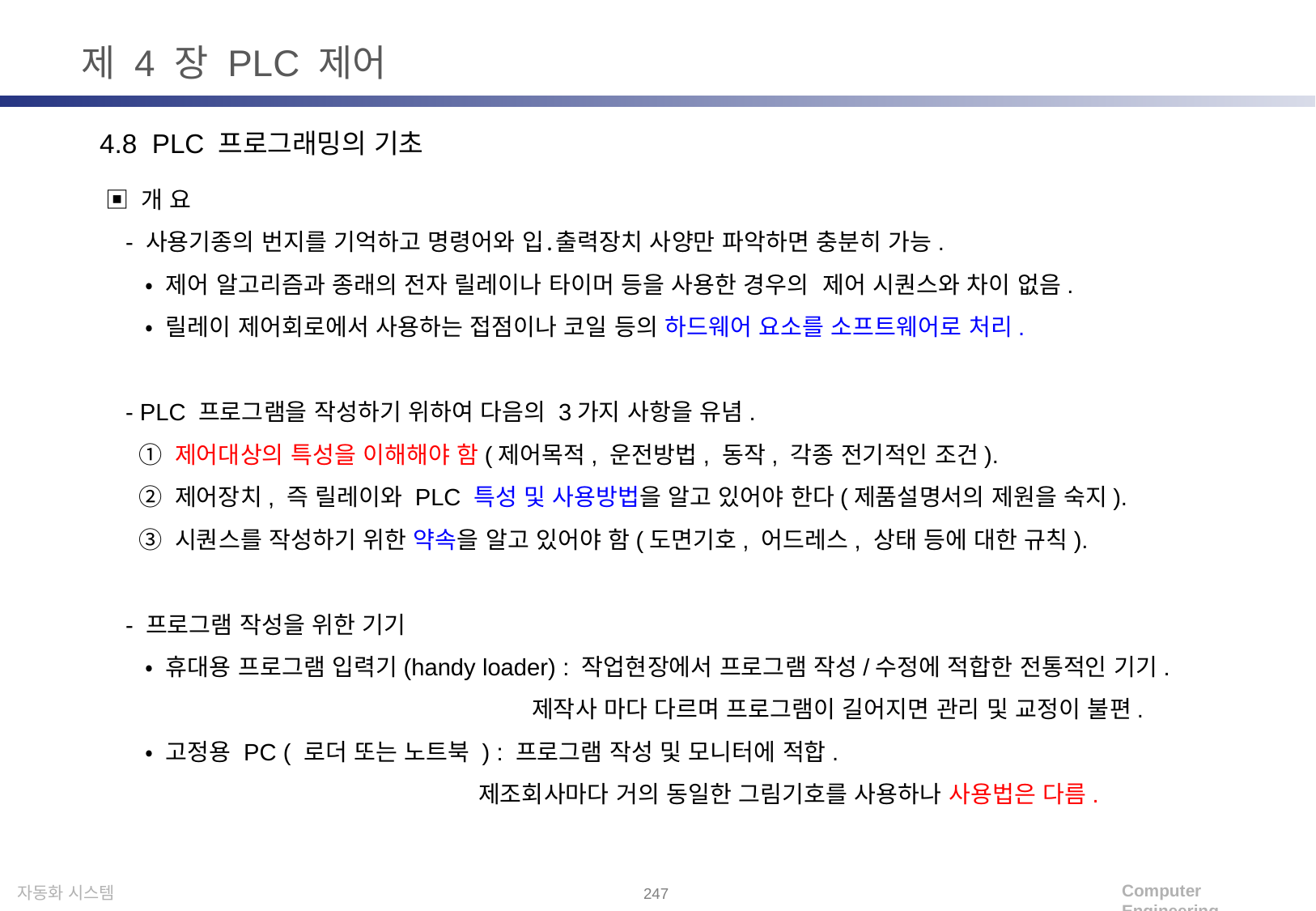

제 4 장 PLC 제어
4.8  PLC 프로그래밍의 기초
▣ 개 요
   - 사용기종의 번지를 기억하고 명령어와 입․출력장치 사양만 파악하면 충분히 가능.
      • 제어 알고리즘과 종래의 전자 릴레이나 타이머 등을 사용한 경우의  제어 시퀀스와 차이 없음.
      • 릴레이 제어회로에서 사용하는 접점이나 코일 등의 하드웨어 요소를 소프트웨어로 처리.

   - PLC 프로그램을 작성하기 위하여 다음의 3가지 사항을 유념.
     ① 제어대상의 특성을 이해해야 함(제어목적, 운전방법, 동작, 각종 전기적인 조건).
     ② 제어장치, 즉 릴레이와 PLC 특성 및 사용방법을 알고 있어야 한다(제품설명서의 제원을 숙지).
     ③ 시퀀스를 작성하기 위한 약속을 알고 있어야 함(도면기호, 어드레스, 상태 등에 대한 규칙).

   - 프로그램 작성을 위한 기기
      • 휴대용 프로그램 입력기(handy loader) : 작업현장에서 프로그램 작성/수정에 적합한 전통적인 기기.
                                                               제작사 마다 다르며 프로그램이 길어지면 관리 및 교정이 불편.
      • 고정용 PC ( 로더 또는 노트북 ) : 프로그램 작성 및 모니터에 적합.
                                                       제조회사마다 거의 동일한 그림기호를 사용하나 사용법은 다름.